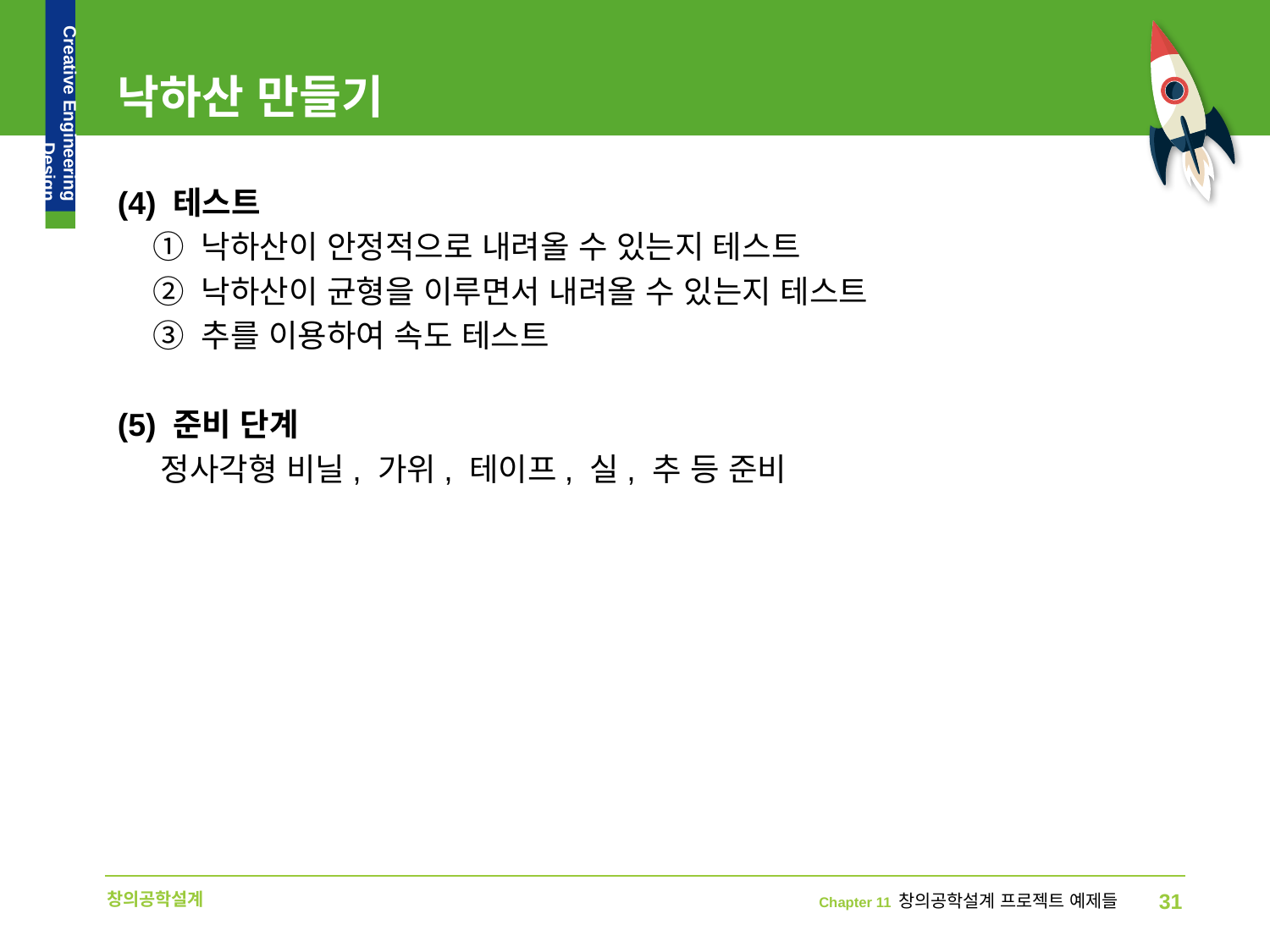

# 낙하산 만들기
(4) 테스트
    ① 낙하산이 안정적으로 내려올 수 있는지 테스트
    ② 낙하산이 균형을 이루면서 내려올 수 있는지 테스트
    ③ 추를 이용하여 속도 테스트

(5) 준비 단계
    정사각형 비닐, 가위, 테이프, 실, 추 등 준비